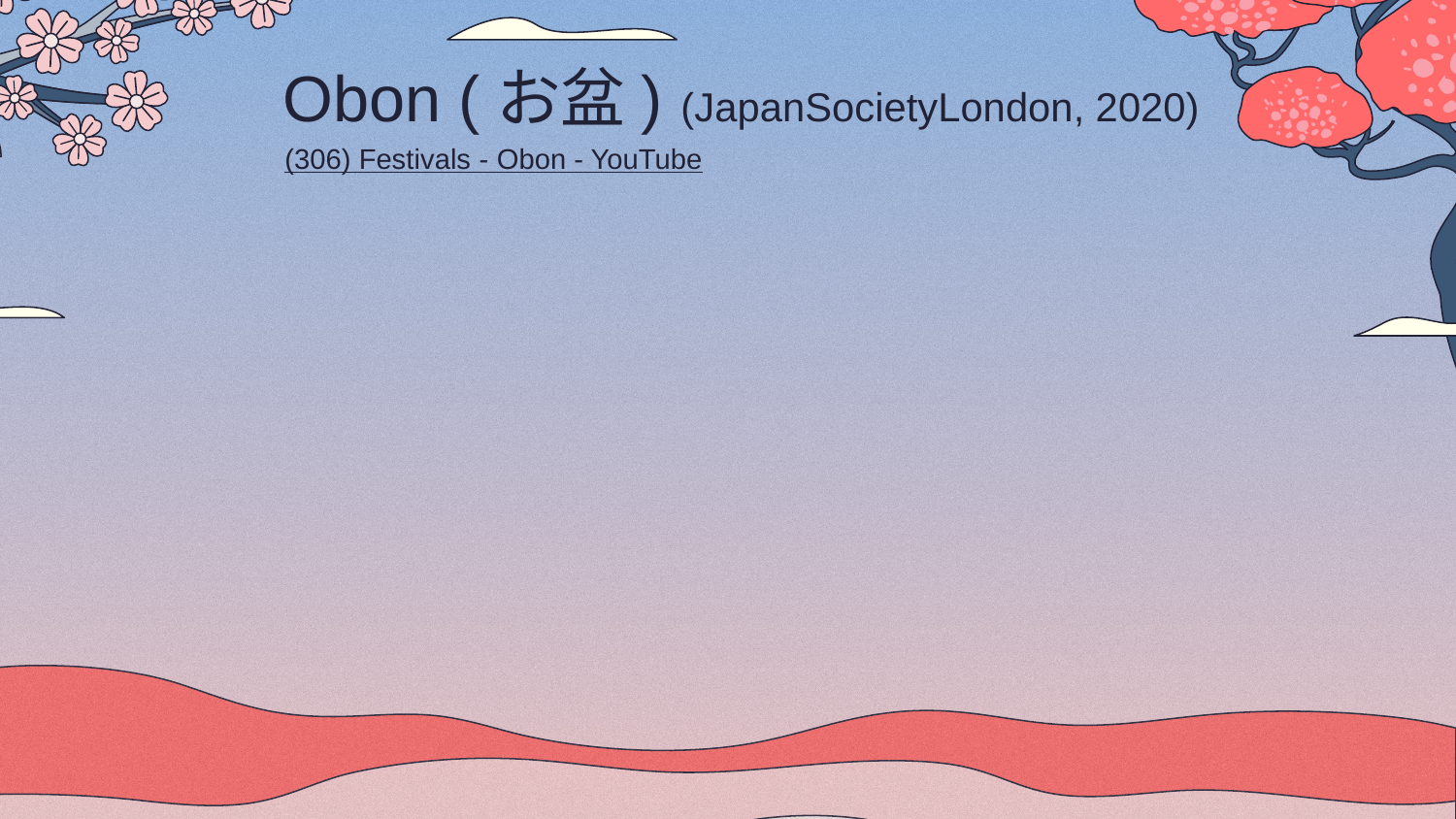

# Obon (お盆) (JapanSocietyLondon, 2020)
(306) Festivals - Obon - YouTube